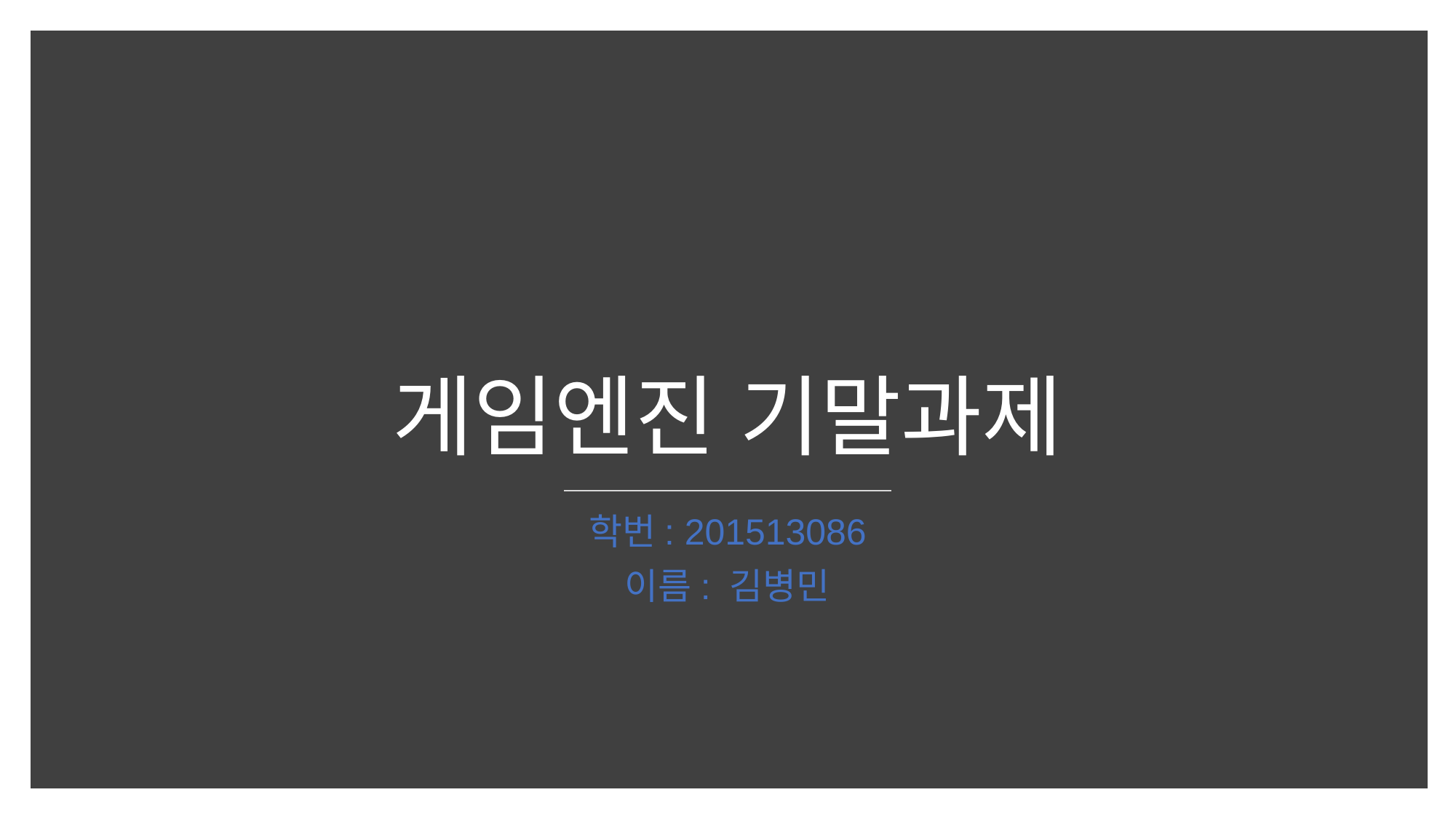

# 게임엔진 기말과제
학번: 201513086
이름: 김병민